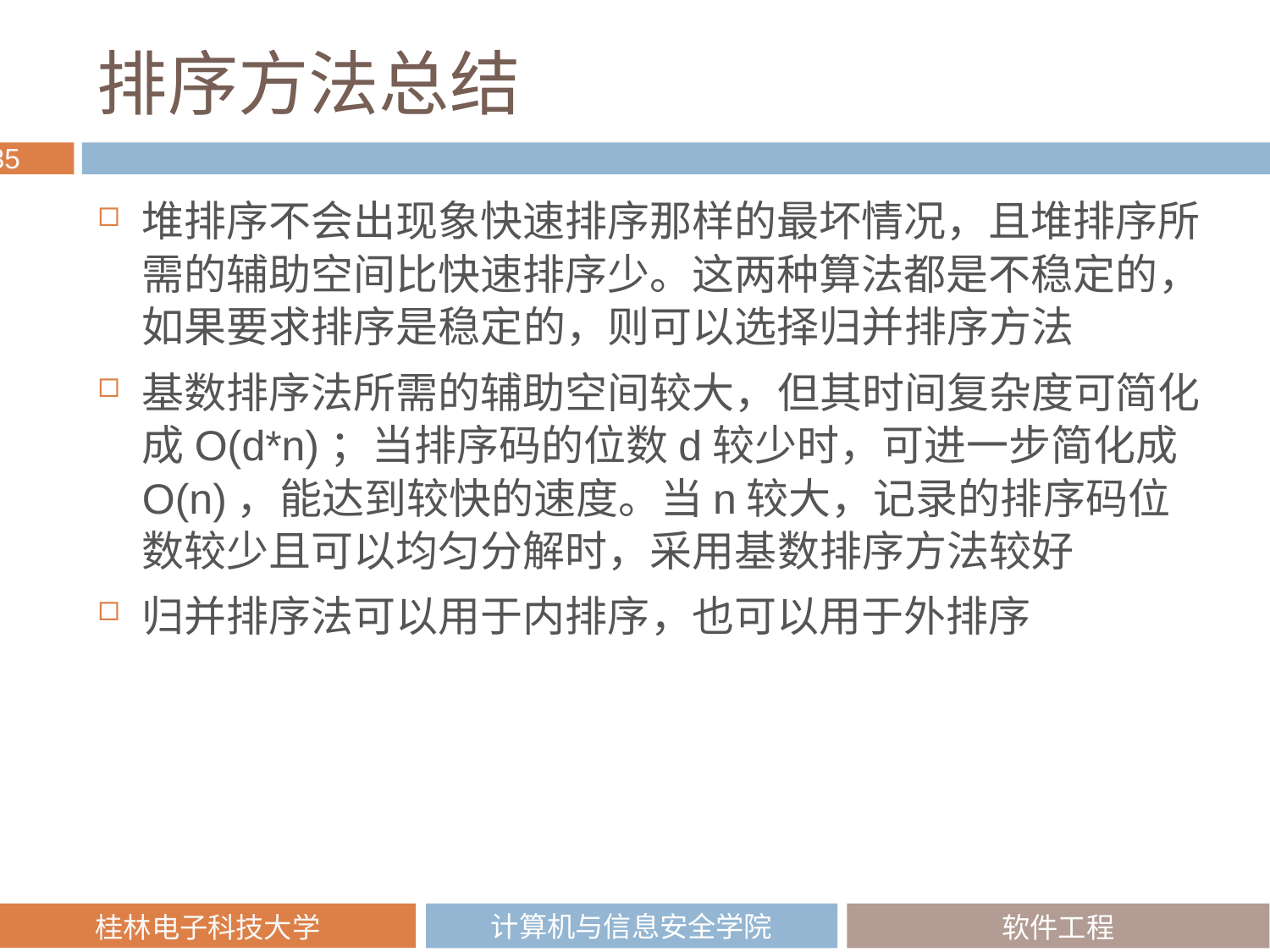

# 排序方法总结
堆排序不会出现象快速排序那样的最坏情况，且堆排序所需的辅助空间比快速排序少。这两种算法都是不稳定的，如果要求排序是稳定的，则可以选择归并排序方法
基数排序法所需的辅助空间较大，但其时间复杂度可简化成O(d*n)；当排序码的位数d较少时，可进一步简化成O(n)，能达到较快的速度。当n较大，记录的排序码位数较少且可以均匀分解时，采用基数排序方法较好
归并排序法可以用于内排序，也可以用于外排序